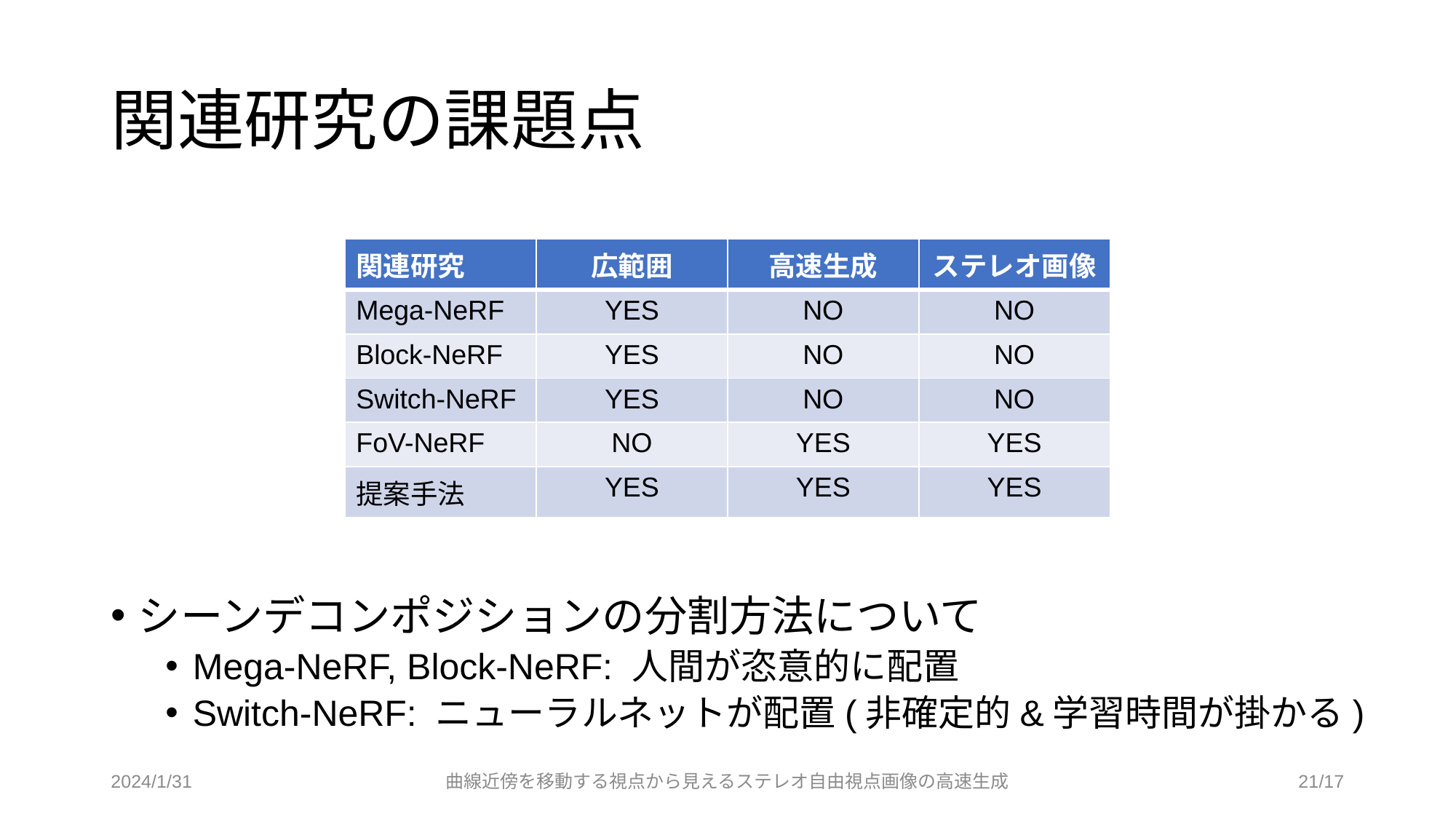

# 関連研究の課題点

シーンデコンポジションの分割方法について
Mega-NeRF, Block-NeRF: 人間が恣意的に配置
Switch-NeRF: ニューラルネットが配置(非確定的&学習時間が掛かる)
| 関連研究 | 広範囲 | 高速生成 | ステレオ画像 |
| --- | --- | --- | --- |
| Mega-NeRF | YES | NO | NO |
| Block-NeRF | YES | NO | NO |
| Switch-NeRF | YES | NO | NO |
| FoV-NeRF | NO | YES | YES |
| 提案手法 | YES | YES | YES |
2024/1/31
曲線近傍を移動する視点から見えるステレオ自由視点画像の高速生成
21/17